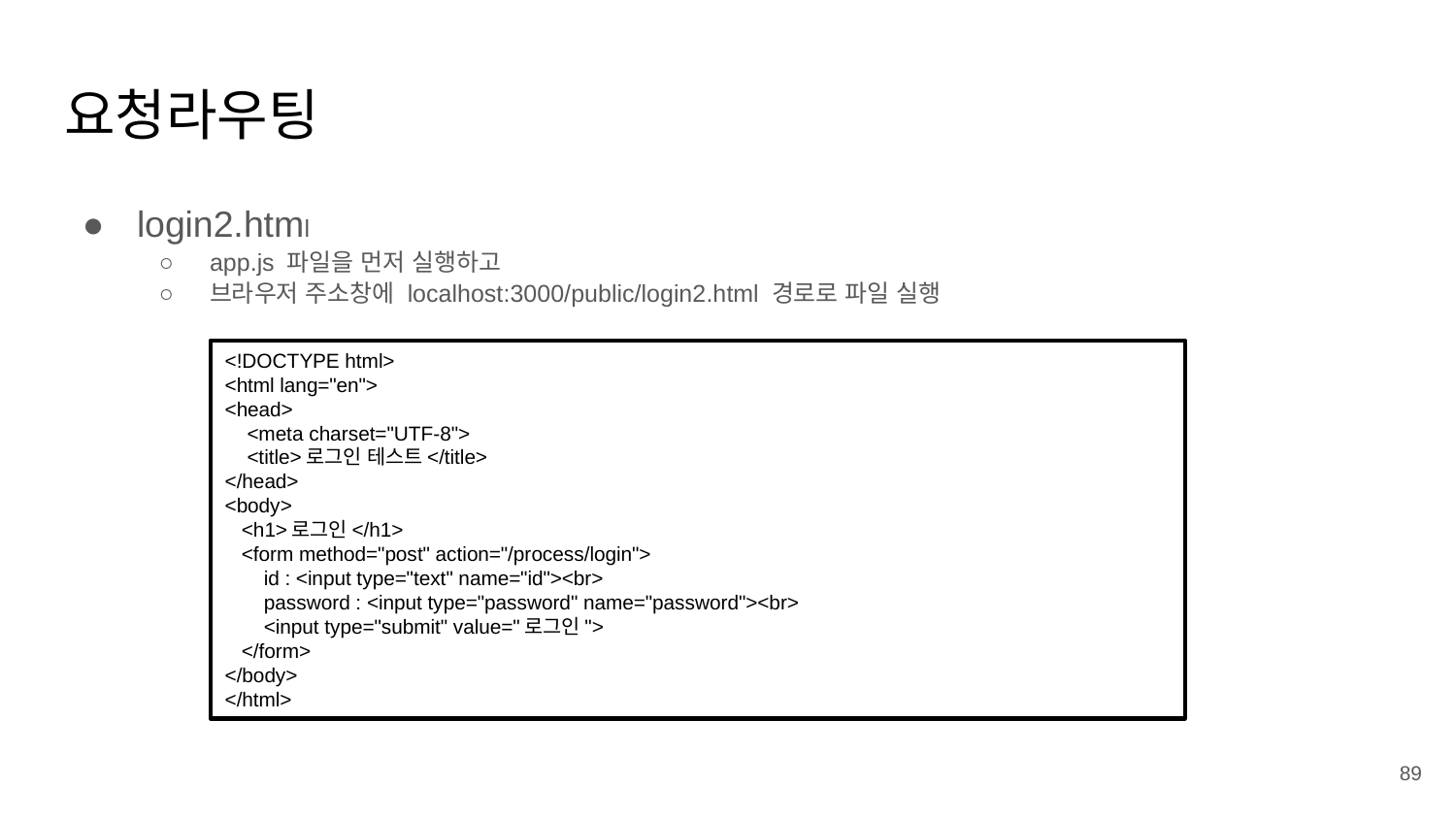

# 요청라우팅
login2.html
app.js 파일을 먼저 실행하고
브라우저 주소창에 localhost:3000/public/login2.html 경로로 파일 실행
<!DOCTYPE html>
<html lang="en">
<head>
    <meta charset="UTF-8">
    <title>로그인 테스트</title>
</head>
<body>
   <h1>로그인</h1>
   <form method="post" action="/process/login">
       id : <input type="text" name="id"><br>
       password : <input type="password" name="password"><br>
       <input type="submit" value="로그인">
   </form>
</body>
</html>
89